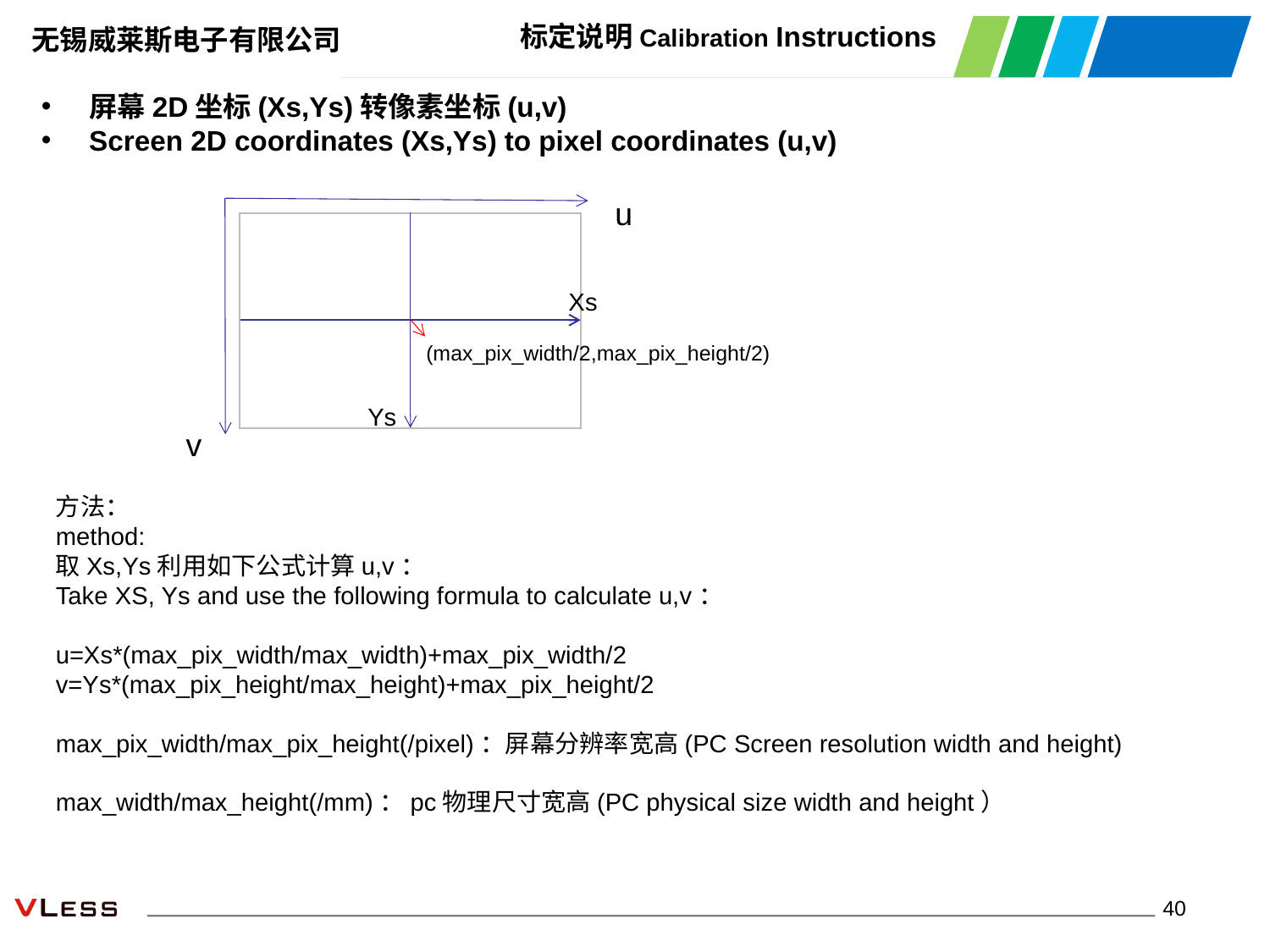

标定说明Calibration Instructions
屏幕2D坐标(Xs,Ys)转像素坐标(u,v)
Screen 2D coordinates (Xs,Ys) to pixel coordinates (u,v)

u
Xs
(max_pix_width/2,max_pix_height/2)
Ys
v
Ys
方法：
method:
取Xs,Ys利用如下公式计算u,v：
Take XS, Ys and use the following formula to calculate u,v：

u=Xs*(max_pix_width/max_width)+max_pix_width/2
v=Ys*(max_pix_height/max_height)+max_pix_height/2

max_pix_width/max_pix_height(/pixel)：屏幕分辨率宽高(PC Screen resolution width and height)

max_width/max_height(/mm)：pc物理尺寸宽高(PC physical size width and height）